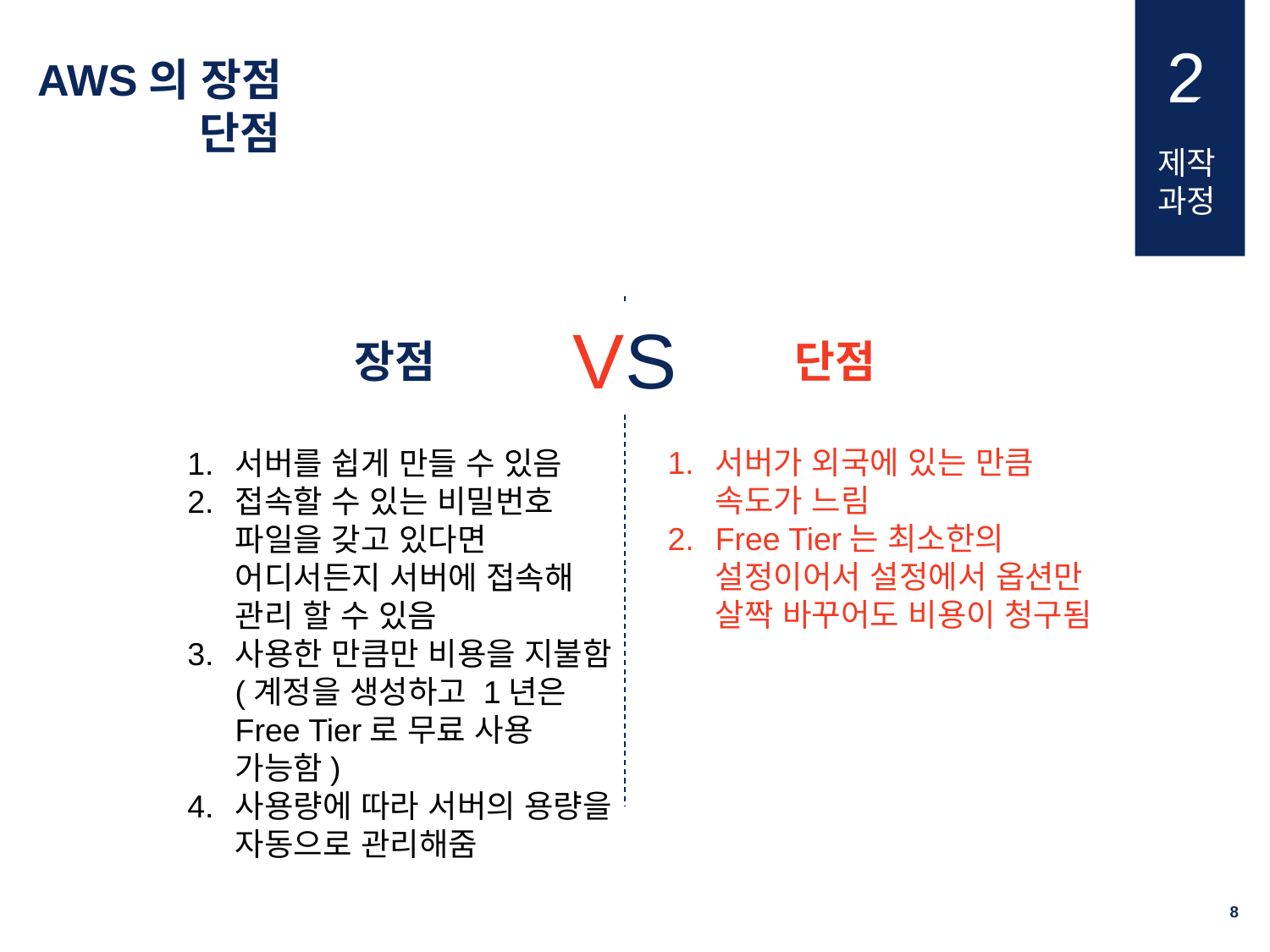

2

AWS의 장점
	  단점
제작과정
VS
장점
단점
서버가 외국에 있는 만큼 속도가 느림
Free Tier는 최소한의 설정이어서 설정에서 옵션만 살짝 바꾸어도 비용이 청구됨

서버를 쉽게 만들 수 있음
접속할 수 있는 비밀번호 파일을 갖고 있다면 어디서든지 서버에 접속해 관리 할 수 있음
사용한 만큼만 비용을 지불함(계정을 생성하고 1년은 Free Tier로 무료 사용 가능함)
사용량에 따라 서버의 용량을 자동으로 관리해줌
8